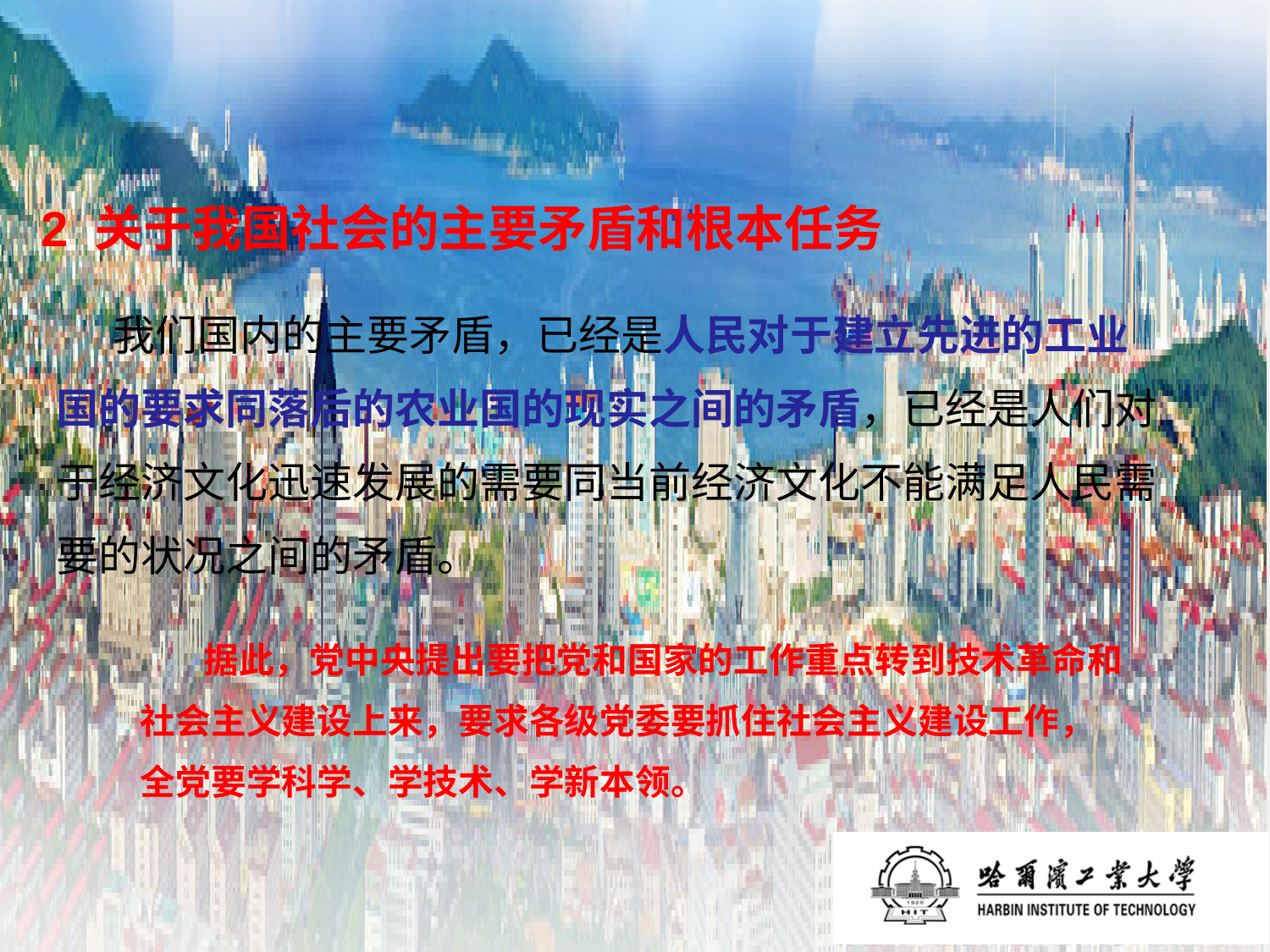

# 2 关于我国社会的主要矛盾和根本任务
     我们国内的主要矛盾，已经是人民对于建立先进的工业国的要求同落后的农业国的现实之间的矛盾，已经是人们对于经济文化迅速发展的需要同当前经济文化不能满足人民需要的状况之间的矛盾。
        据此，党中央提出要把党和国家的工作重点转到技术革命和社会主义建设上来，要求各级党委要抓住社会主义建设工作，全党要学科学、学技术、学新本领。